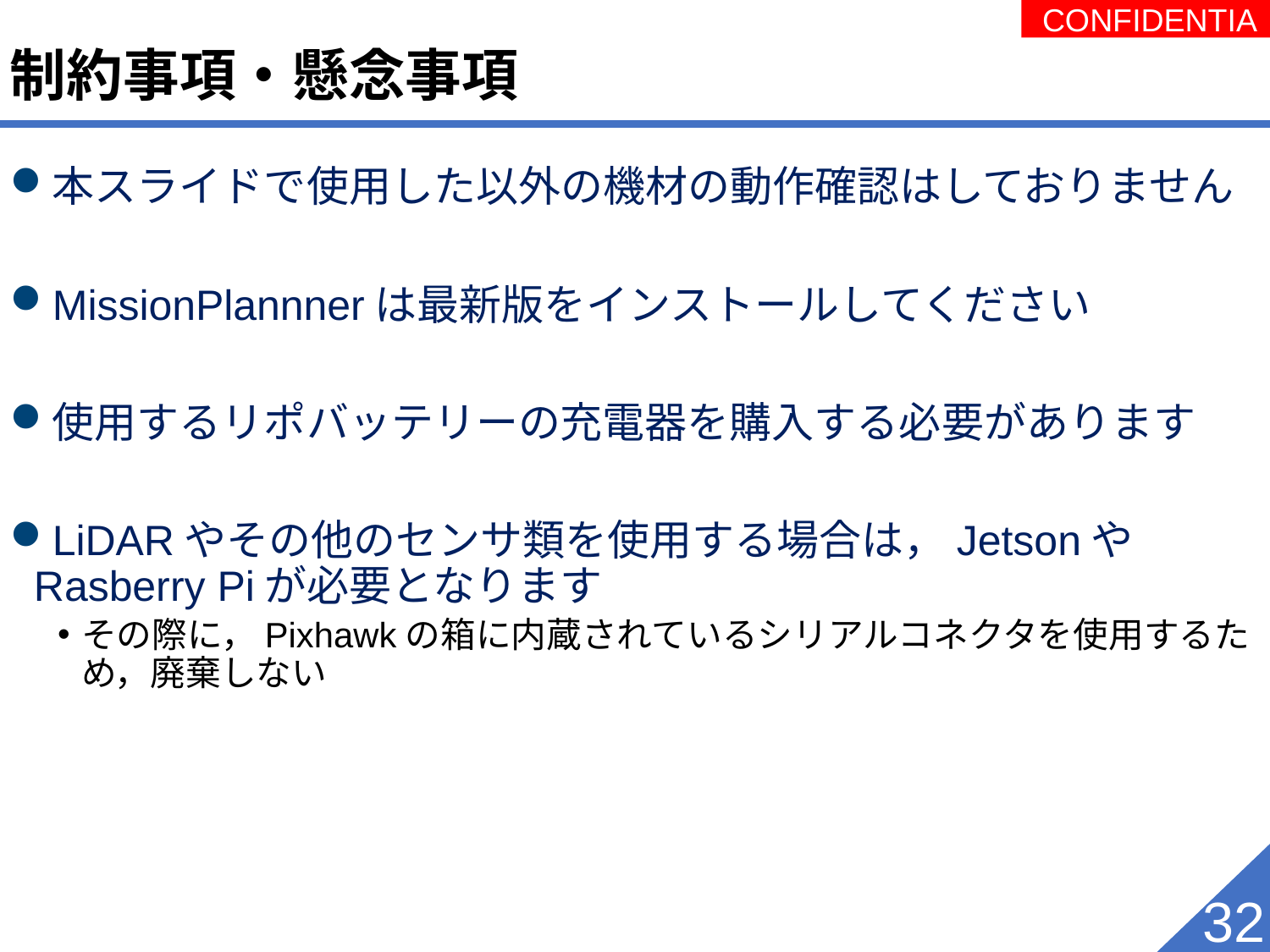

# 制約事項・懸念事項
本スライドで使用した以外の機材の動作確認はしておりません

MissionPlannnerは最新版をインストールしてください

使用するリポバッテリーの充電器を購入する必要があります

LiDARやその他のセンサ類を使用する場合は，JetsonやRasberry Piが必要となります
その際に，Pixhawkの箱に内蔵されているシリアルコネクタを使用するため，廃棄しない

32